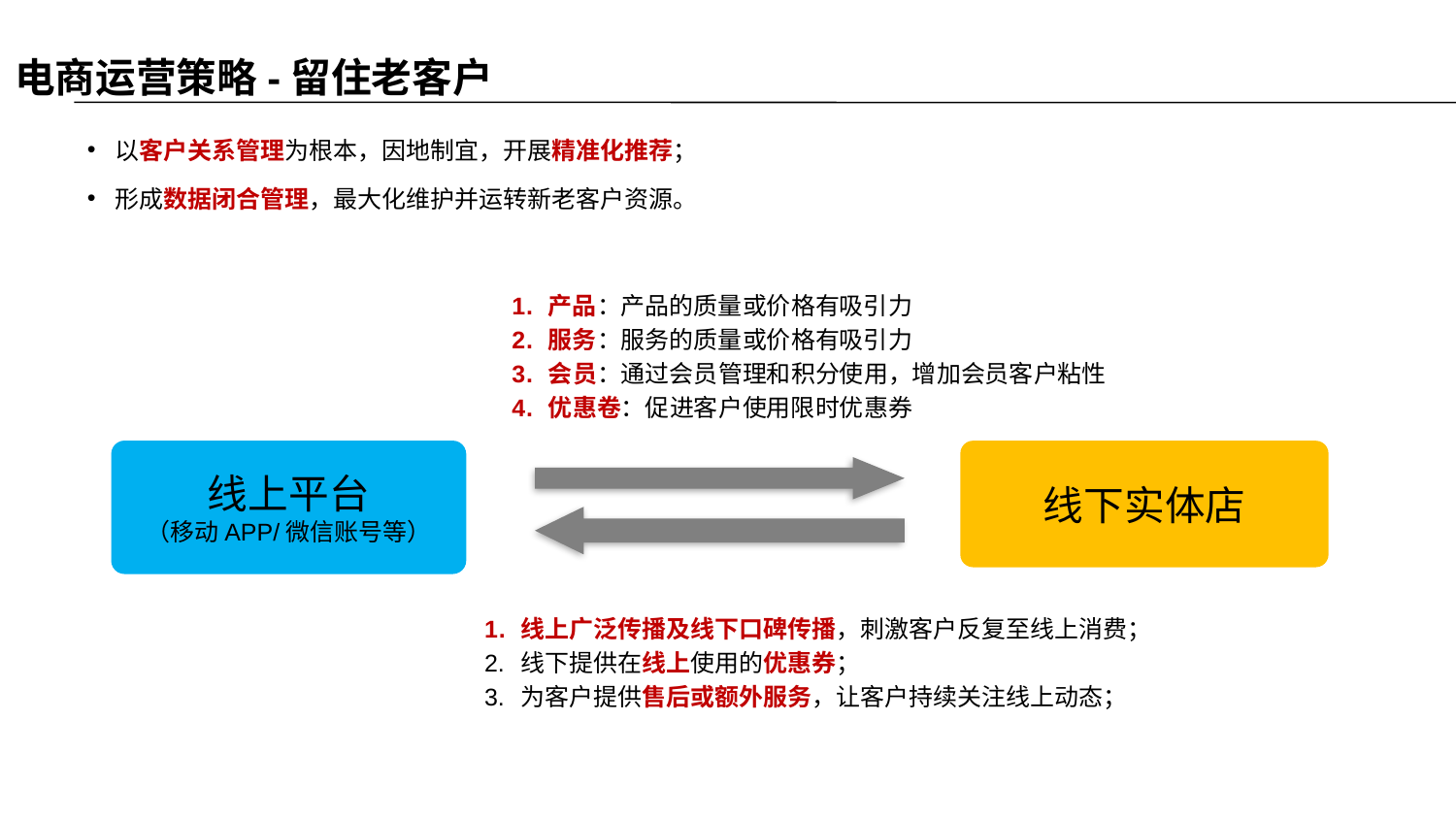

电商运营策略-留住老客户
以客户关系管理为根本，因地制宜，开展精准化推荐；
形成数据闭合管理，最大化维护并运转新老客户资源。
产品：产品的质量或价格有吸引力
服务：服务的质量或价格有吸引力
会员：通过会员管理和积分使用，增加会员客户粘性
优惠卷：促进客户使用限时优惠券
线上平台
（移动APP/微信账号等）
线下实体店

线上广泛传播及线下口碑传播，刺激客户反复至线上消费；
线下提供在线上使用的优惠券；
为客户提供售后或额外服务，让客户持续关注线上动态；